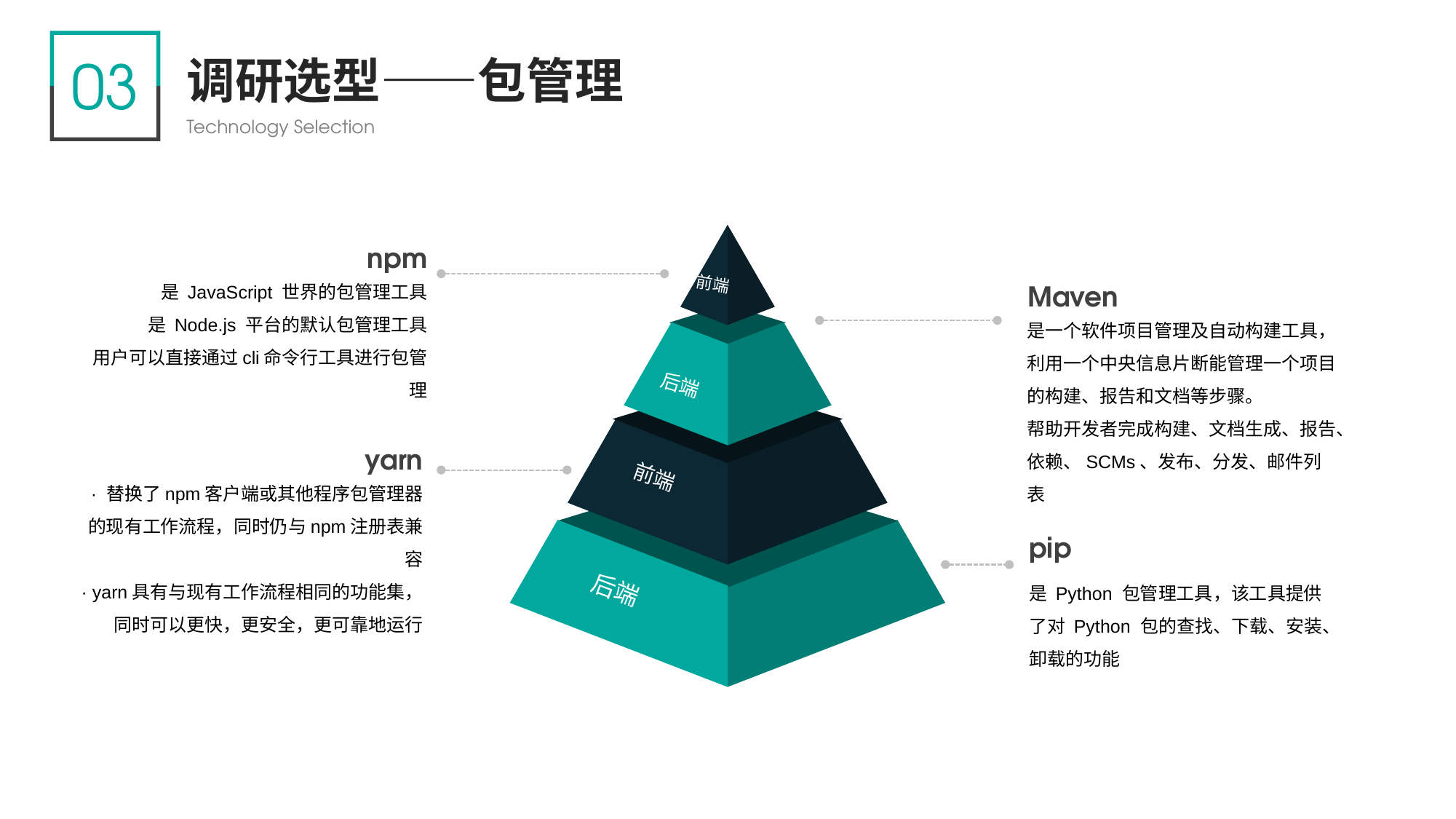

03
调研选型——包管理
Technology Selection

前端

后端

前端

后端
npm
是 JavaScript 世界的包管理工具
是 Node.js 平台的默认包管理工具
用户可以直接通过cli命令行工具进行包管理
Maven
是一个软件项目管理及自动构建工具，利用一个中央信息片断能管理一个项目的构建、报告和文档等步骤。
帮助开发者完成构建、文档生成、报告、依赖、SCMs、发布、分发、邮件列表

yarn
· 替换了npm客户端或其他程序包管理器的现有工作流程，同时仍与npm注册表兼容
· yarn具有与现有工作流程相同的功能集，同时可以更快，更安全，更可靠地运行
pip
是 Python 包管理工具，该工具提供了对 Python 包的查找、下载、安装、卸载的功能